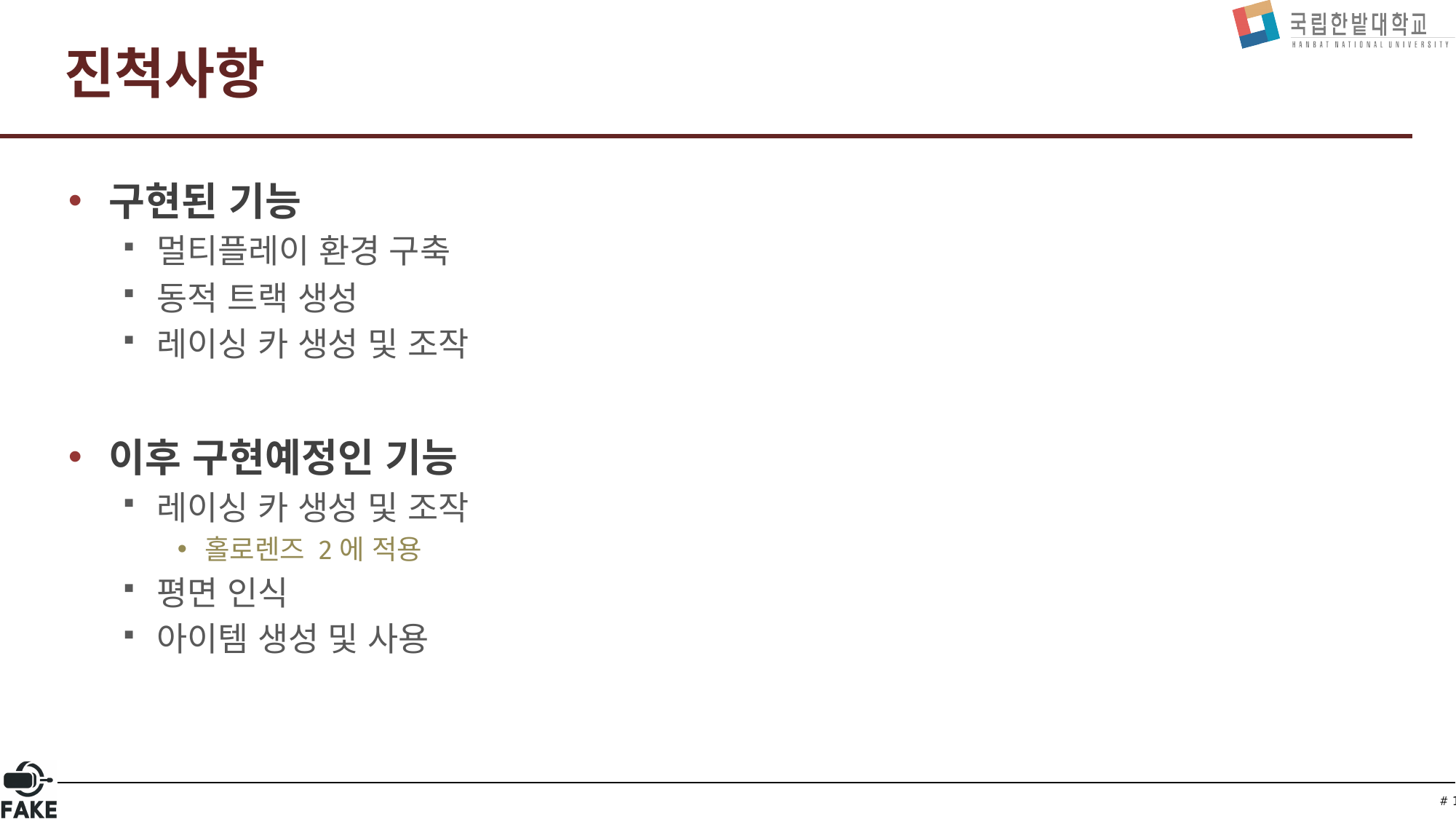

# 진척사항
구현된 기능
멀티플레이 환경 구축
동적 트랙 생성
레이싱 카 생성 및 조작

이후 구현예정인 기능
레이싱 카 생성 및 조작
홀로렌즈 2에 적용
평면 인식
아이템 생성 및 사용